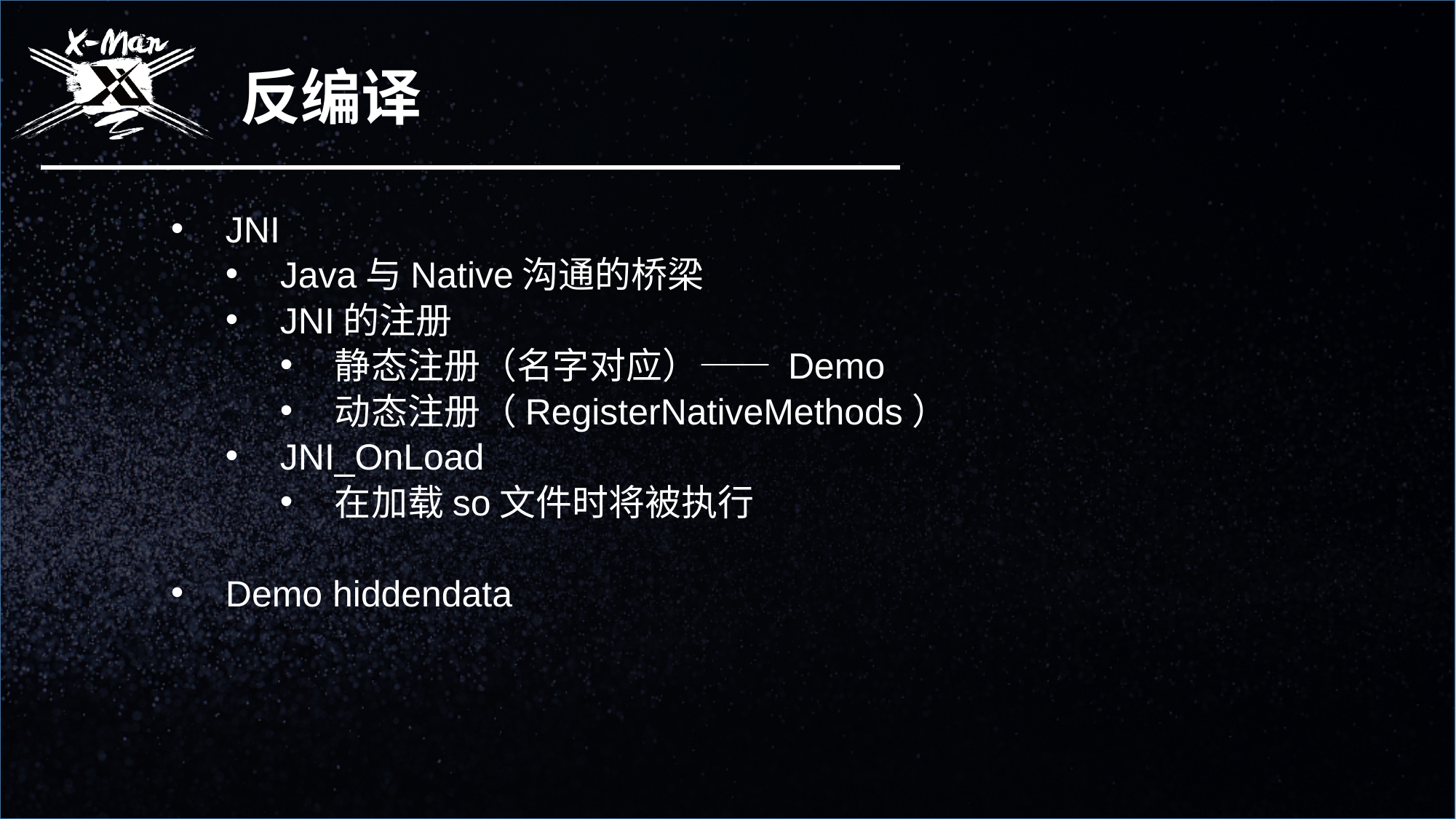

反编译
JNI
Java与Native沟通的桥梁
JNI的注册
静态注册（名字对应）—— Demo
动态注册（RegisterNativeMethods）
JNI_OnLoad
在加载so文件时将被执行

Demo hiddendata